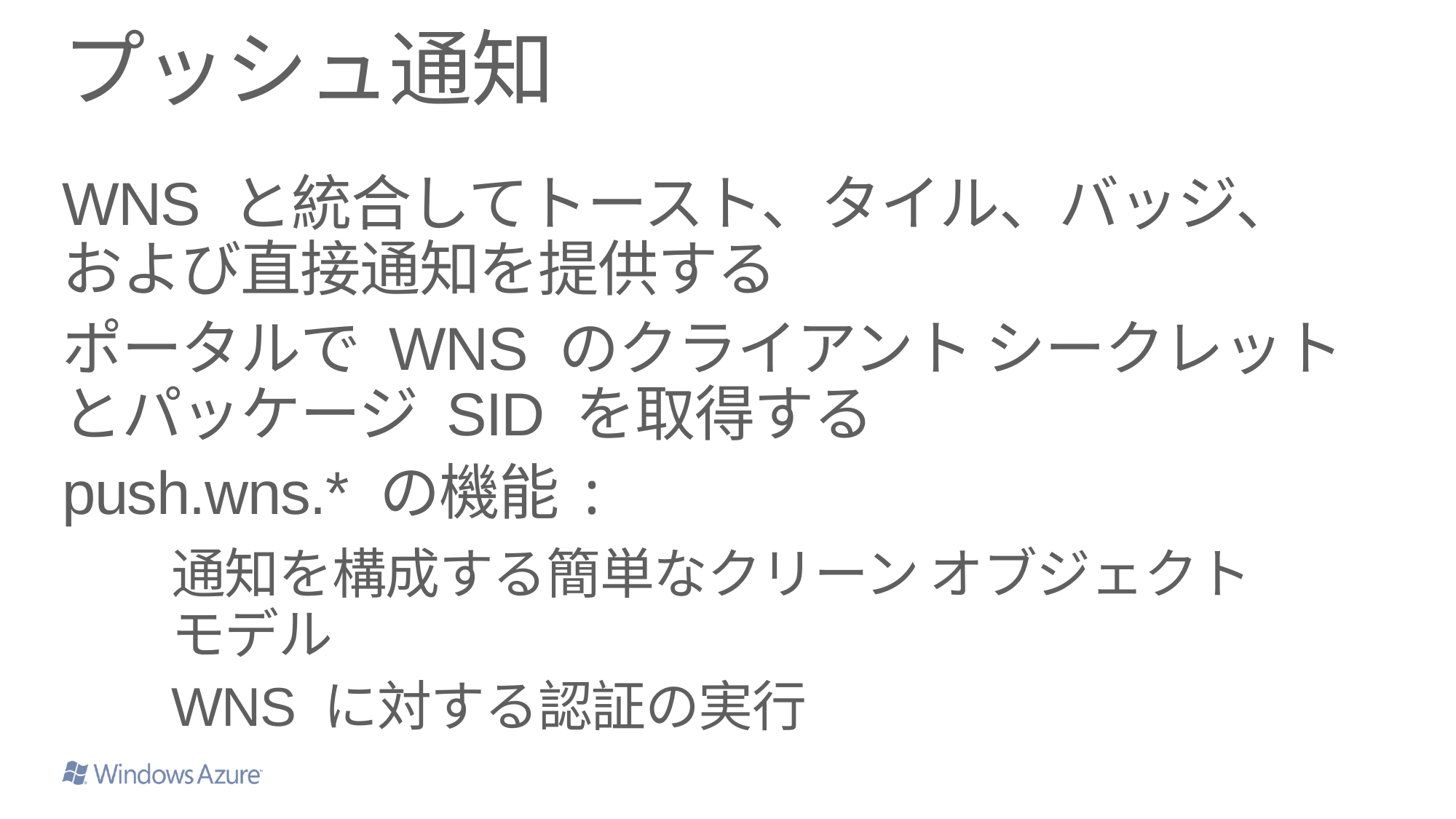

# プッシュ通知
WNS と統合してトースト、タイル、バッジ、
および直接通知を提供する
ポータルで WNS のクライアント シークレットとパッケージ SID を取得する
push.wns.* の機能:
	通知を構成する簡単なクリーン オブジェクト
	モデル
	WNS に対する認証の実行